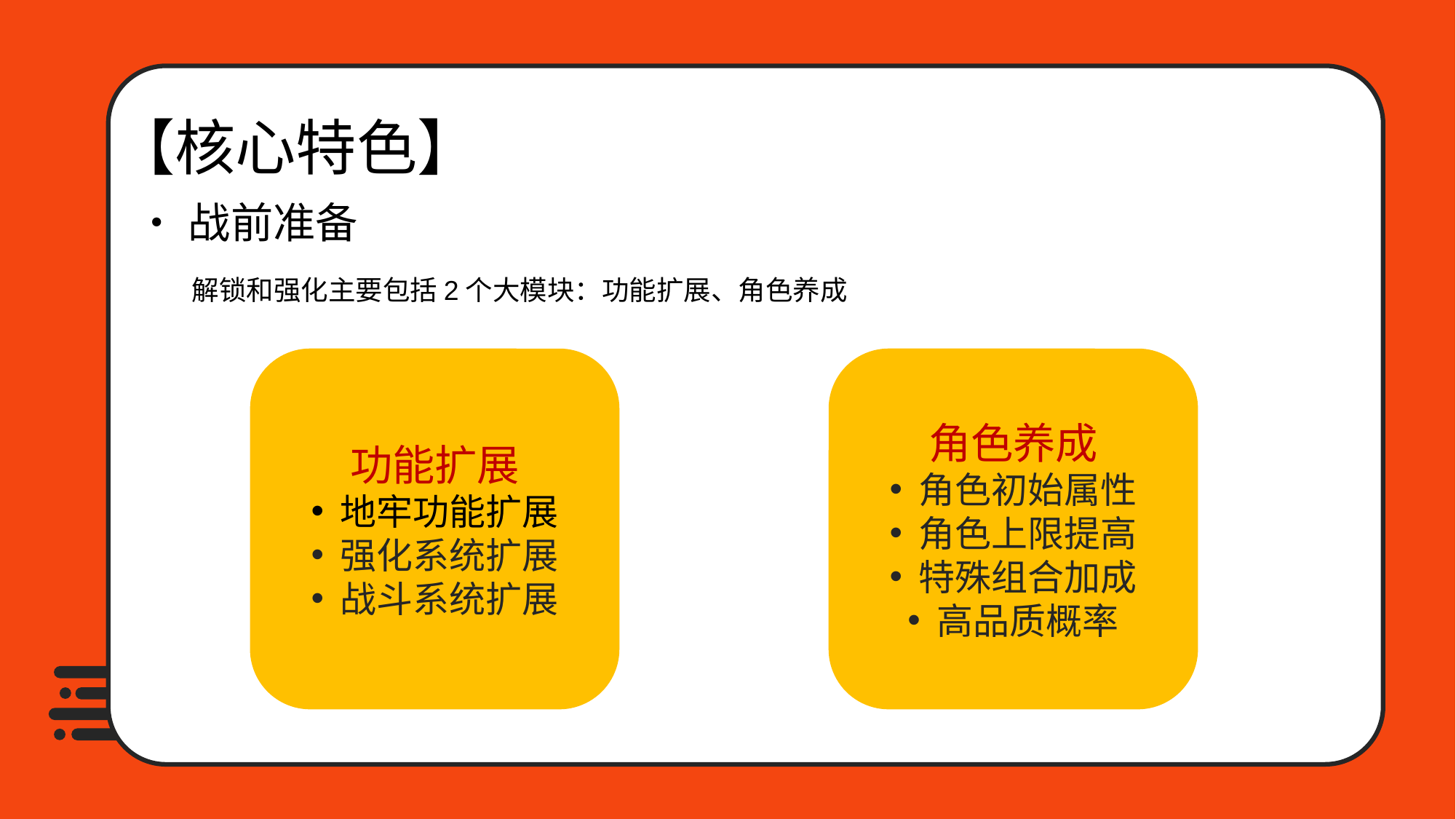

【核心特色】
•战前准备
解锁和强化主要包括2个大模块：功能扩展、角色养成

功能扩展
地牢功能扩展
强化系统扩展
战斗系统扩展

角色养成
角色初始属性
角色上限提高
特殊组合加成
高品质概率